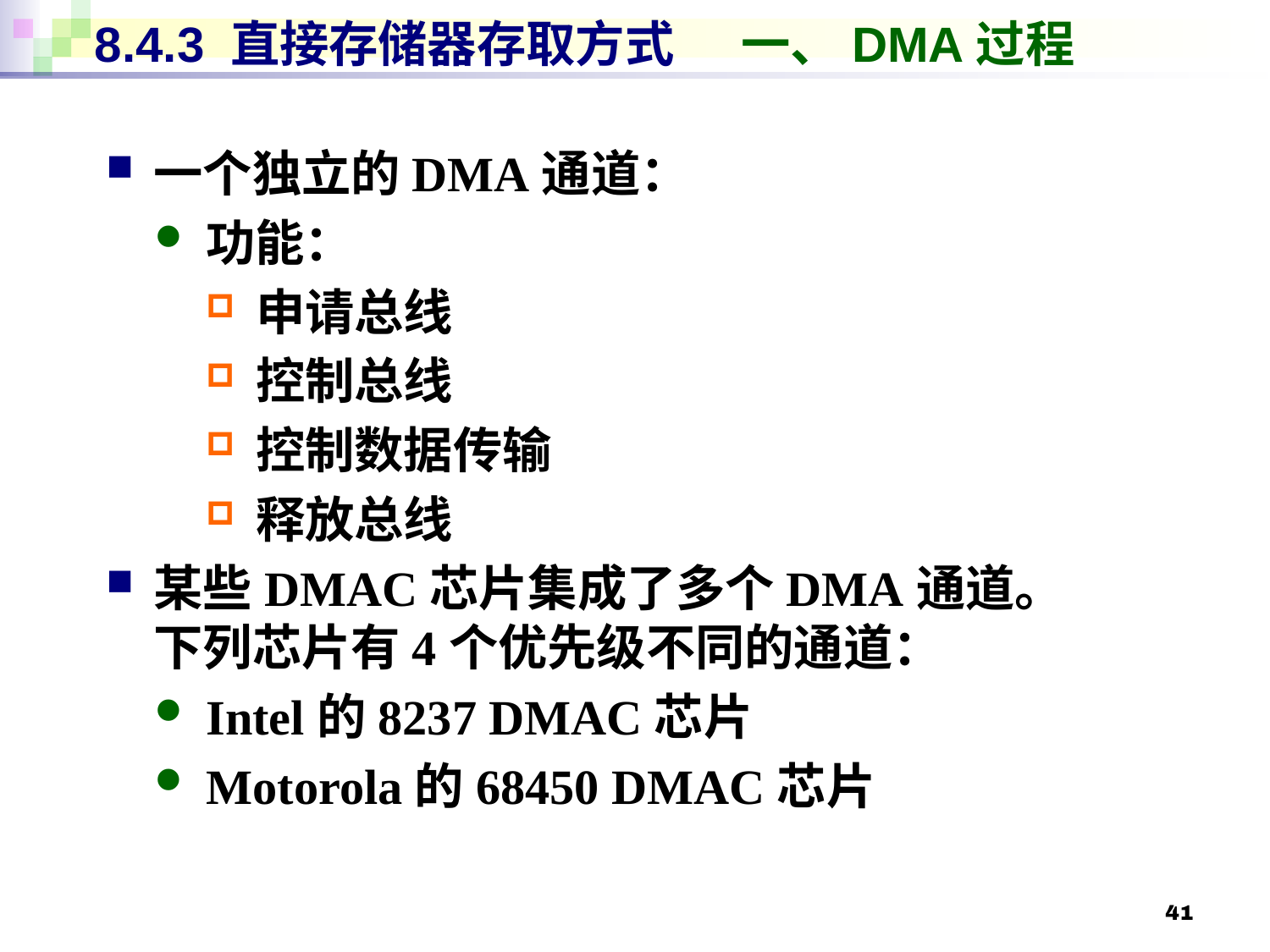

# 8.4.3 直接存储器存取方式      一、DMA过程
一个独立的DMA通道：
功能：
申请总线
控制总线
控制数据传输
释放总线
某些DMAC芯片集成了多个DMA通道。
下列芯片有4个优先级不同的通道：
Intel的8237 DMAC芯片
Motorola的68450 DMAC芯片
41